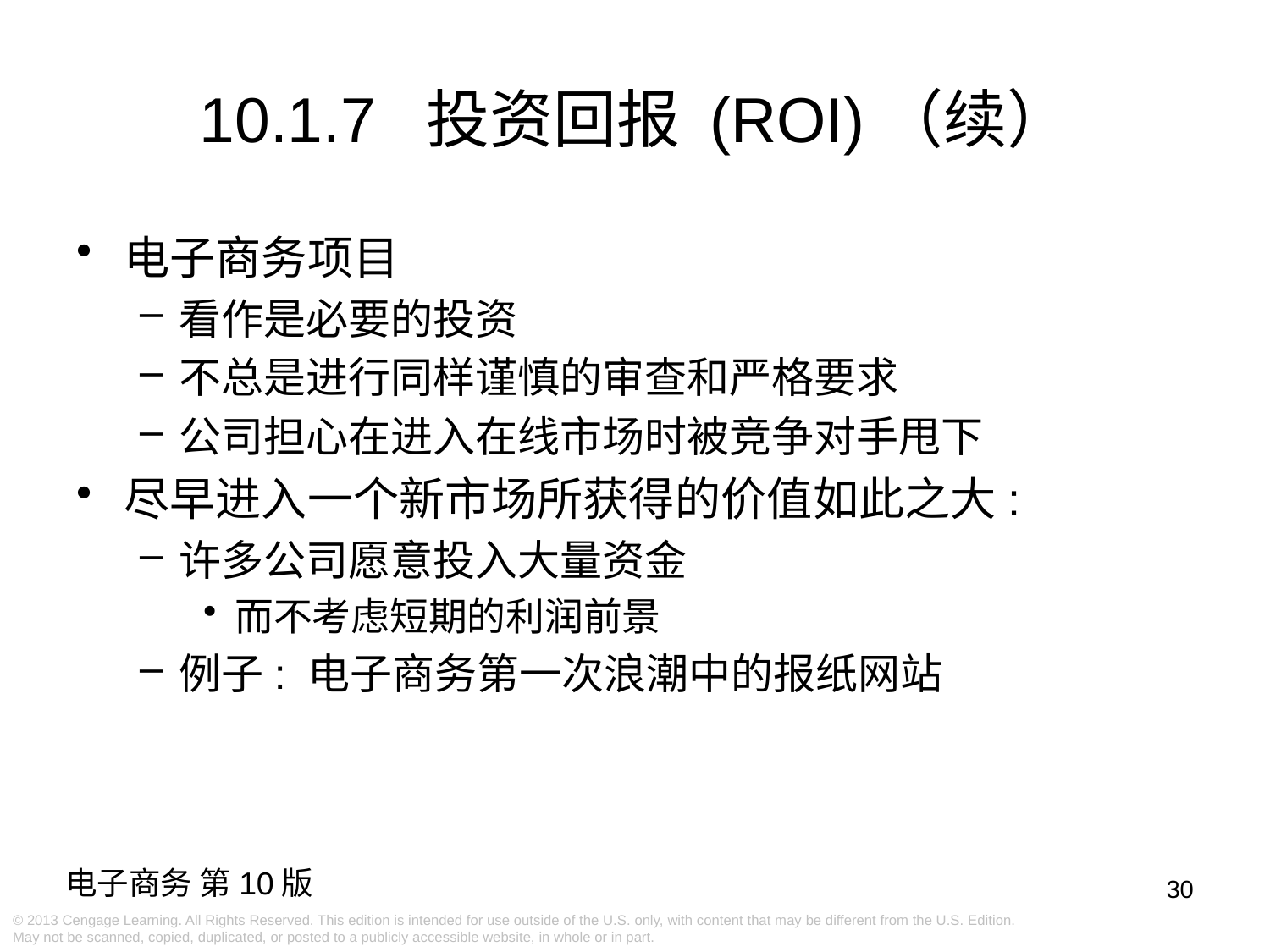

10.1.7  投资回报 (ROI)（续）
电子商务项目
看作是必要的投资
不总是进行同样谨慎的审查和严格要求
公司担心在进入在线市场时被竞争对手甩下
尽早进入一个新市场所获得的价值如此之大:
许多公司愿意投入大量资金
而不考虑短期的利润前景
例子: 电子商务第一次浪潮中的报纸网站
30